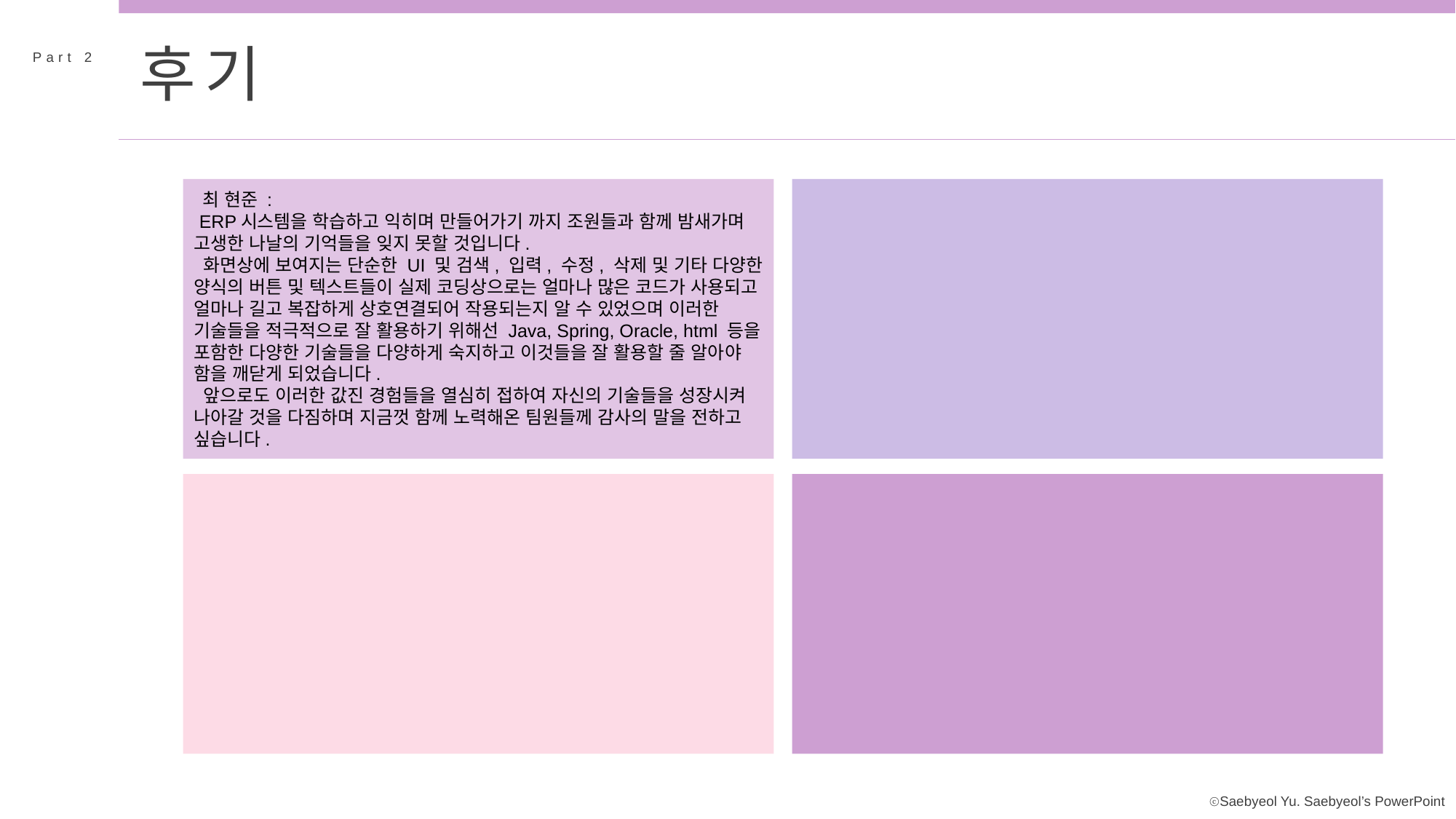

후기
Part 2
 최 현준 :
 ERP시스템을 학습하고 익히며 만들어가기 까지 조원들과 함께 밤새가며 고생한 나날의 기억들을 잊지 못할 것입니다.
 화면상에 보여지는 단순한 UI 및 검색, 입력, 수정, 삭제 및 기타 다양한 양식의 버튼 및 텍스트들이 실제 코딩상으로는 얼마나 많은 코드가 사용되고 얼마나 길고 복잡하게 상호연결되어 작용되는지 알 수 있었으며 이러한 기술들을 적극적으로 잘 활용하기 위해선 Java, Spring, Oracle, html 등을 포함한 다양한 기술들을 다양하게 숙지하고 이것들을 잘 활용할 줄 알아야 함을 깨닫게 되었습니다.
 앞으로도 이러한 값진 경험들을 열심히 접하여 자신의 기술들을 성장시켜 나아갈 것을 다짐하며 지금껏 함께 노력해온 팀원들께 감사의 말을 전하고 싶습니다.